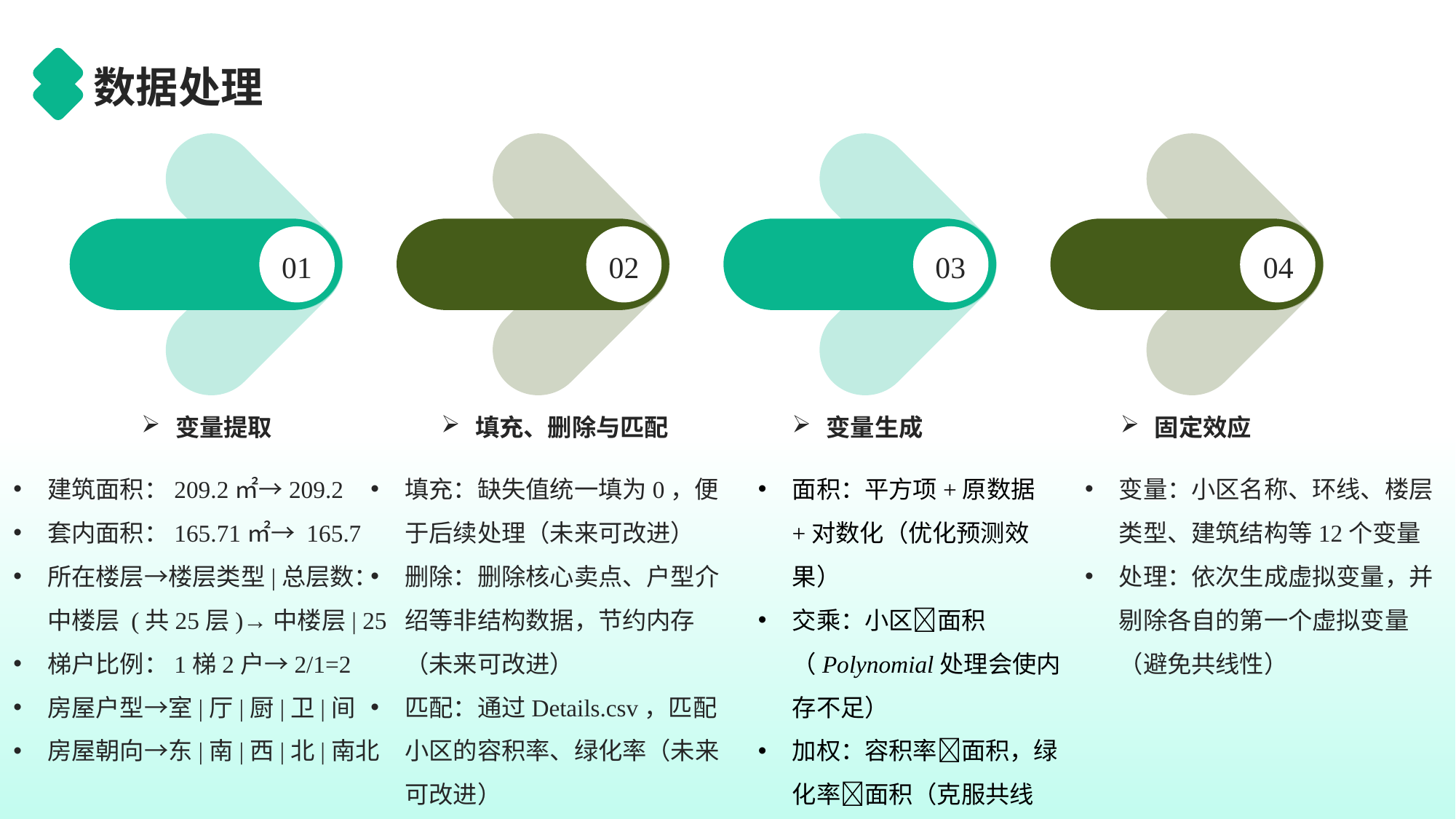

数据处理

01
02
03
04
变量提取
填充、删除与匹配
变量生成
固定效应
建筑面积：209.2㎡→209.2
套内面积：165.71㎡→ 165.7
所在楼层→楼层类型|总层数：中楼层 (共25层)→中楼层| 25
梯户比例：1梯2户→2/1=2
房屋户型→室|厅|厨|卫|间
房屋朝向→东|南|西|北|南北

填充：缺失值统一填为0，便于后续处理（未来可改进）
删除：删除核心卖点、户型介绍等非结构数据，节约内存（未来可改进）
匹配：通过Details.csv，匹配小区的容积率、绿化率（未来可改进）
面积：平方项+原数据+对数化（优化预测效果）
交乘：小区×面积（Polynomial处理会使内存不足）
加权：容积率×面积，绿化率×面积（克服共线性）

变量：小区名称、环线、楼层类型、建筑结构等12个变量
处理：依次生成虚拟变量，并剔除各自的第一个虚拟变量（避免共线性）